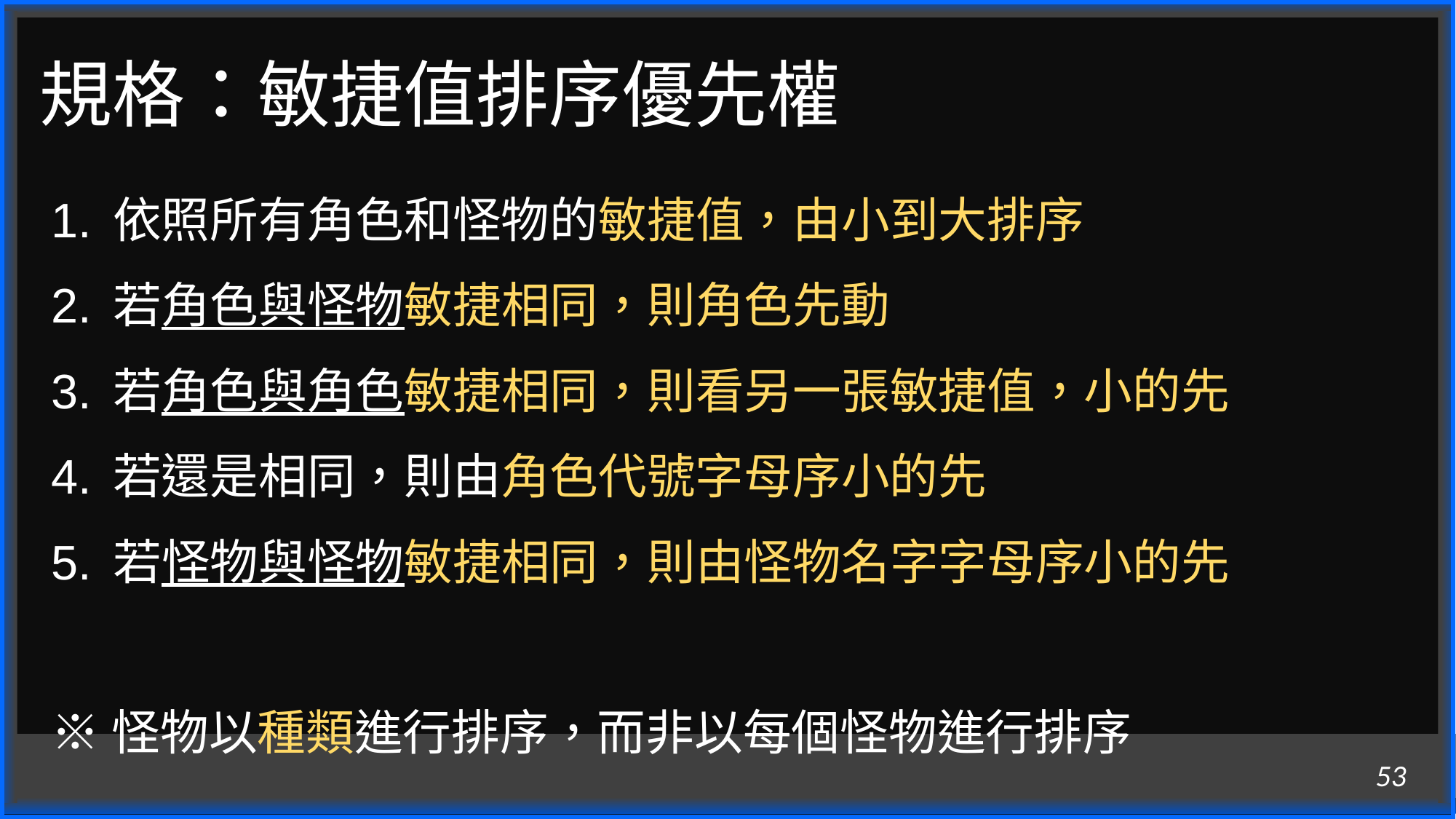

# 規格：敏捷值排序優先權
依照所有角色和怪物的敏捷值，由小到大排序
若角色與怪物敏捷相同，則角色先動
若角色與角色敏捷相同，則看另一張敏捷值，小的先
若還是相同，則由角色代號字母序小的先
若怪物與怪物敏捷相同，則由怪物名字字母序小的先

※怪物以種類進行排序，而非以每個怪物進行排序